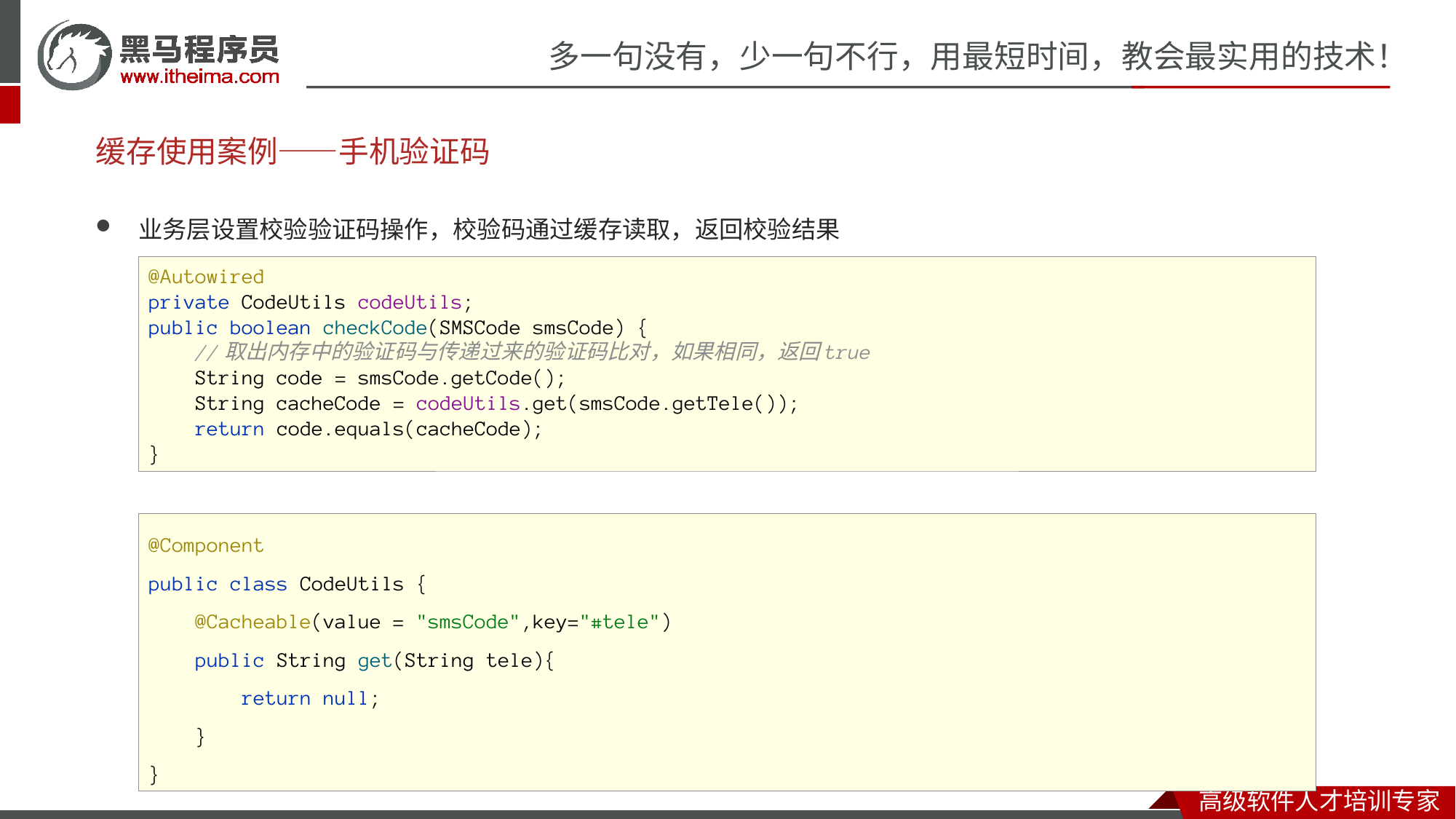

# 缓存使用案例——手机验证码
业务层设置校验验证码操作，校验码通过缓存读取，返回校验结果
@Autowired
private CodeUtils codeUtils;
public boolean checkCode(SMSCode smsCode) {
    //取出内存中的验证码与传递过来的验证码比对，如果相同，返回true
    String code = smsCode.getCode();
    String cacheCode = codeUtils.get(smsCode.getTele());
    return code.equals(cacheCode);
}
@Component
public class CodeUtils {
    @Cacheable(value = "smsCode",key="#tele")
    public String get(String tele){
        return null;
    }
}